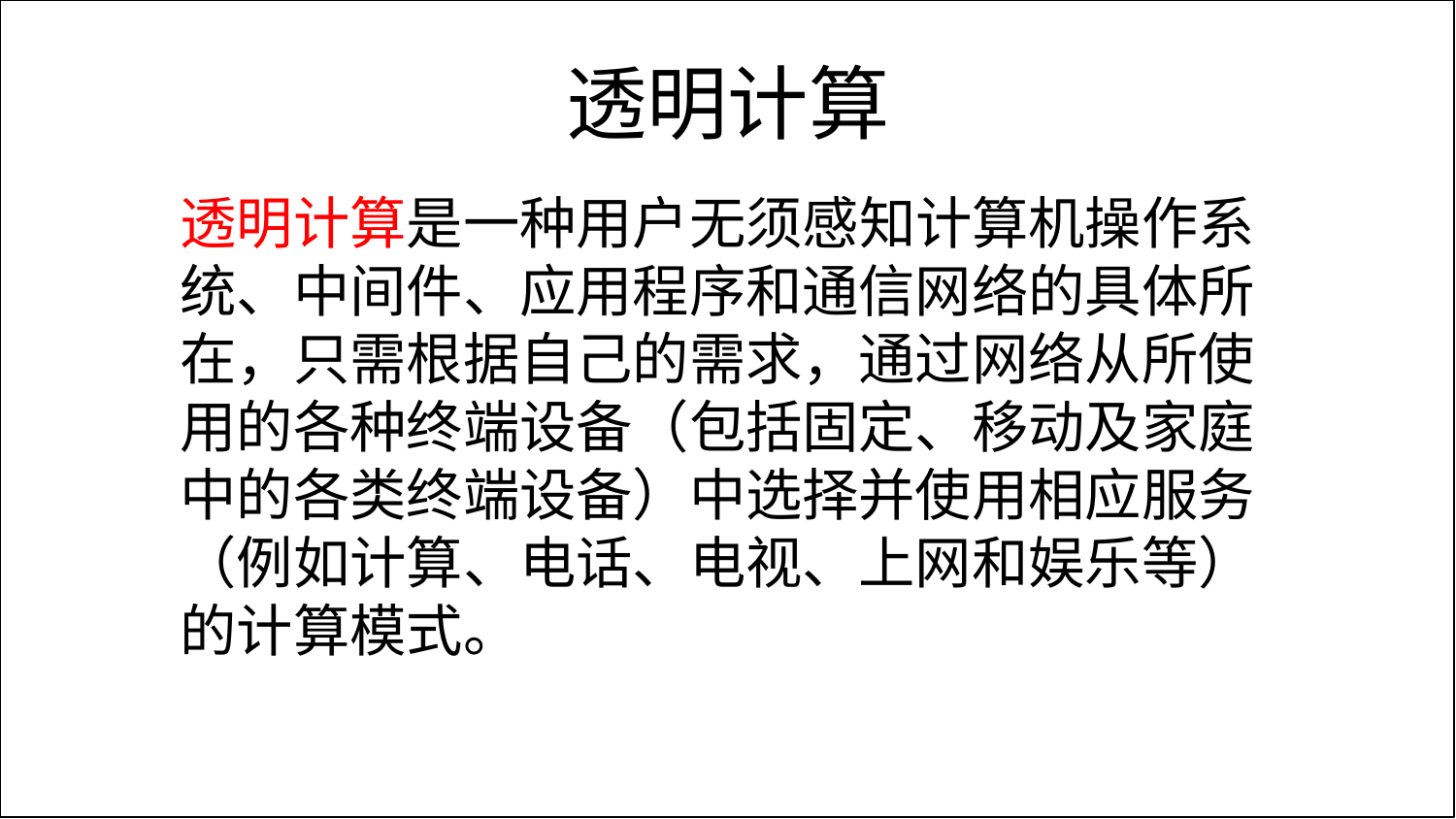

# 透明计算
透明计算是一种用户无须感知计算机操作系统、中间件、应用程序和通信网络的具体所在，只需根据自己的需求，通过网络从所使用的各种终端设备（包括固定、移动及家庭中的各类终端设备）中选择并使用相应服务（例如计算、电话、电视、上网和娱乐等）的计算模式。